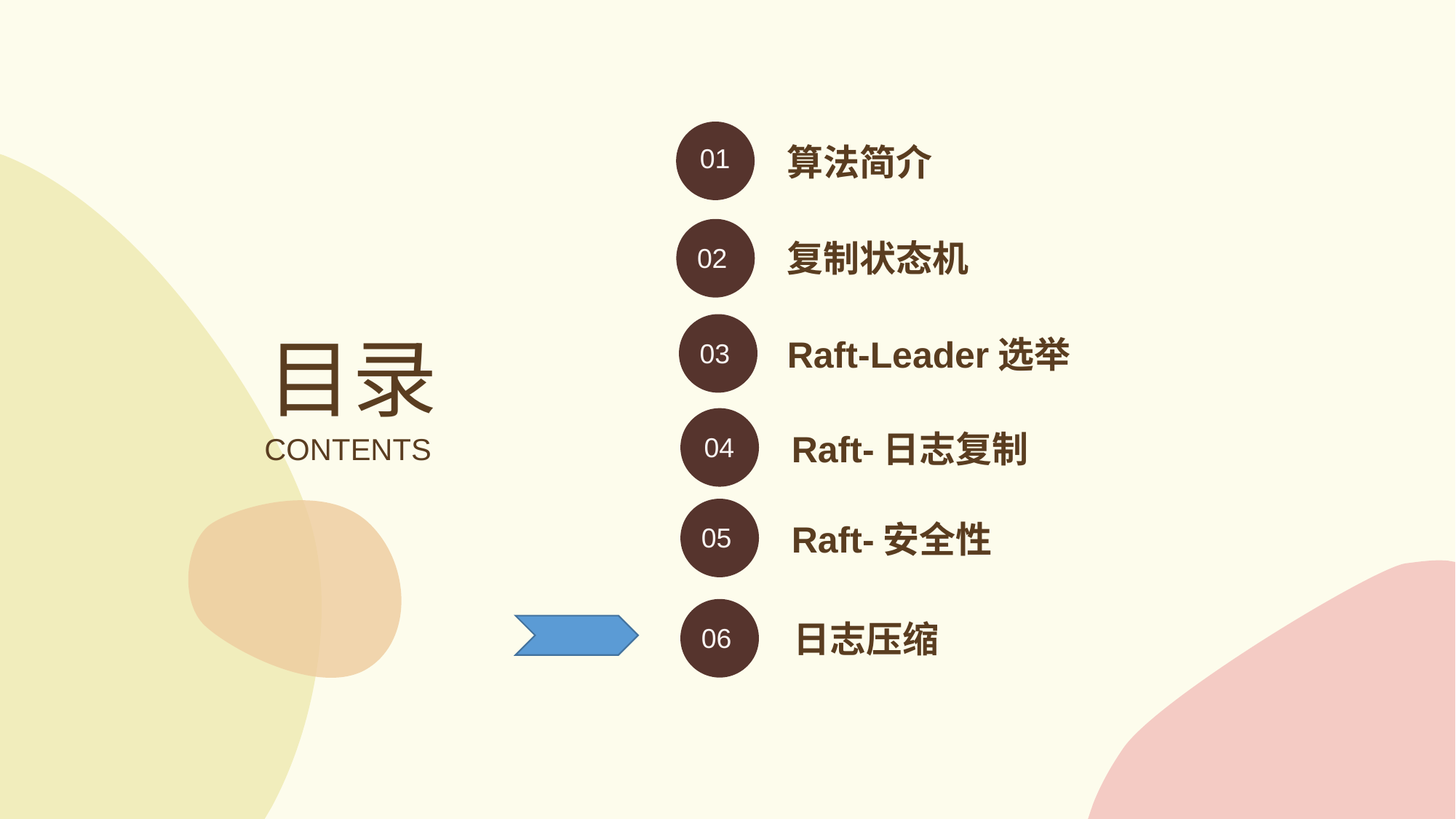

算法简介
01

复制状态机
02

目录

Raft-Leader选举
03

Raft-日志复制
CONTENTS
04

Raft-安全性
05

日志压缩

06